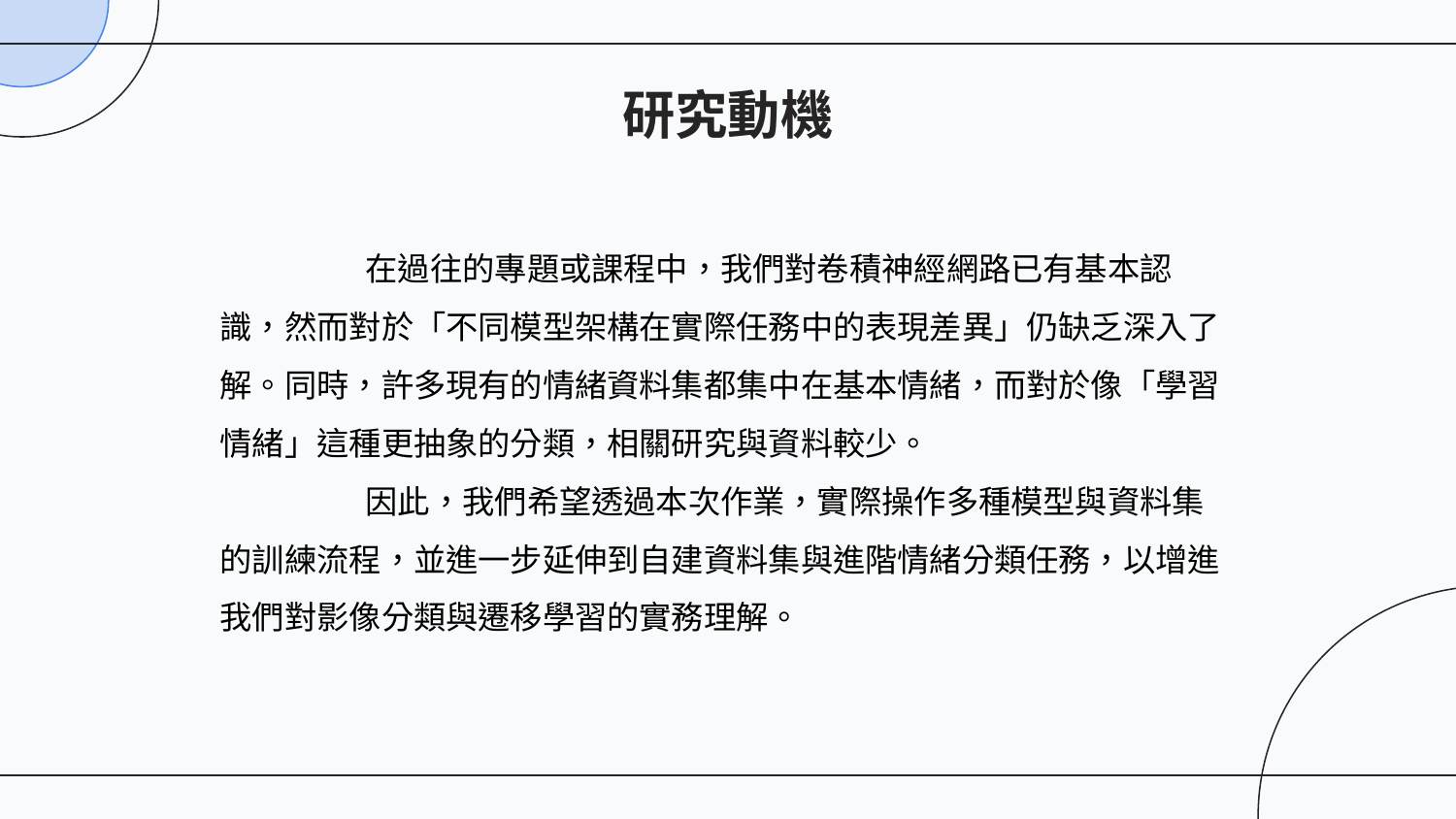

# 研究動機
	在過往的專題或課程中，我們對卷積神經網路已有基本認識，然而對於「不同模型架構在實際任務中的表現差異」仍缺乏深入了解。同時，許多現有的情緒資料集都集中在基本情緒，而對於像「學習情緒」這種更抽象的分類，相關研究與資料較少。
	因此，我們希望透過本次作業，實際操作多種模型與資料集的訓練流程，並進一步延伸到自建資料集與進階情緒分類任務，以增進我們對影像分類與遷移學習的實務理解。